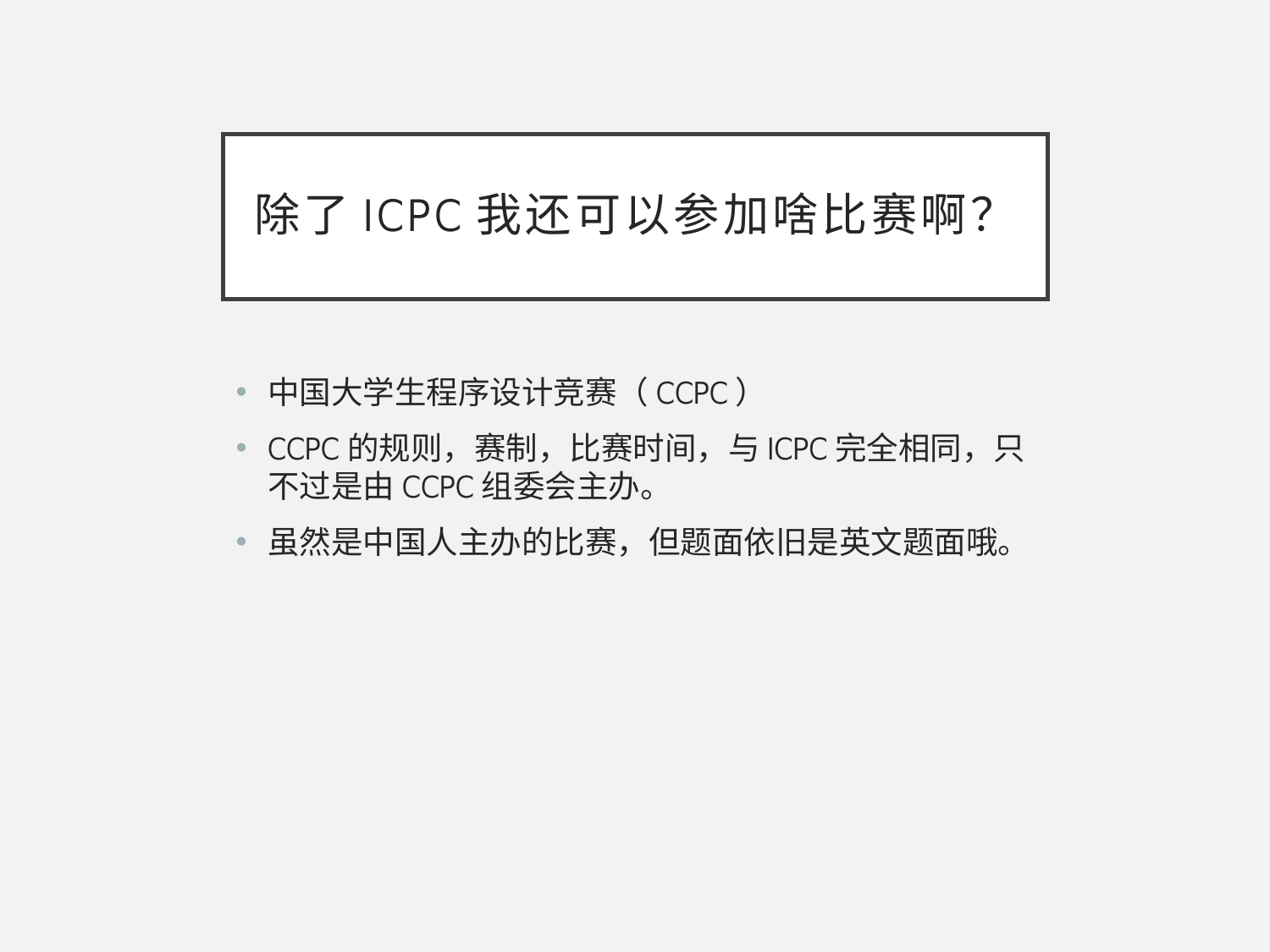

# 除了ICPC我还可以参加啥比赛啊？
中国大学生程序设计竞赛（CCPC）
CCPC的规则，赛制，比赛时间，与ICPC完全相同，只不过是由CCPC组委会主办。
虽然是中国人主办的比赛，但题面依旧是英文题面哦。